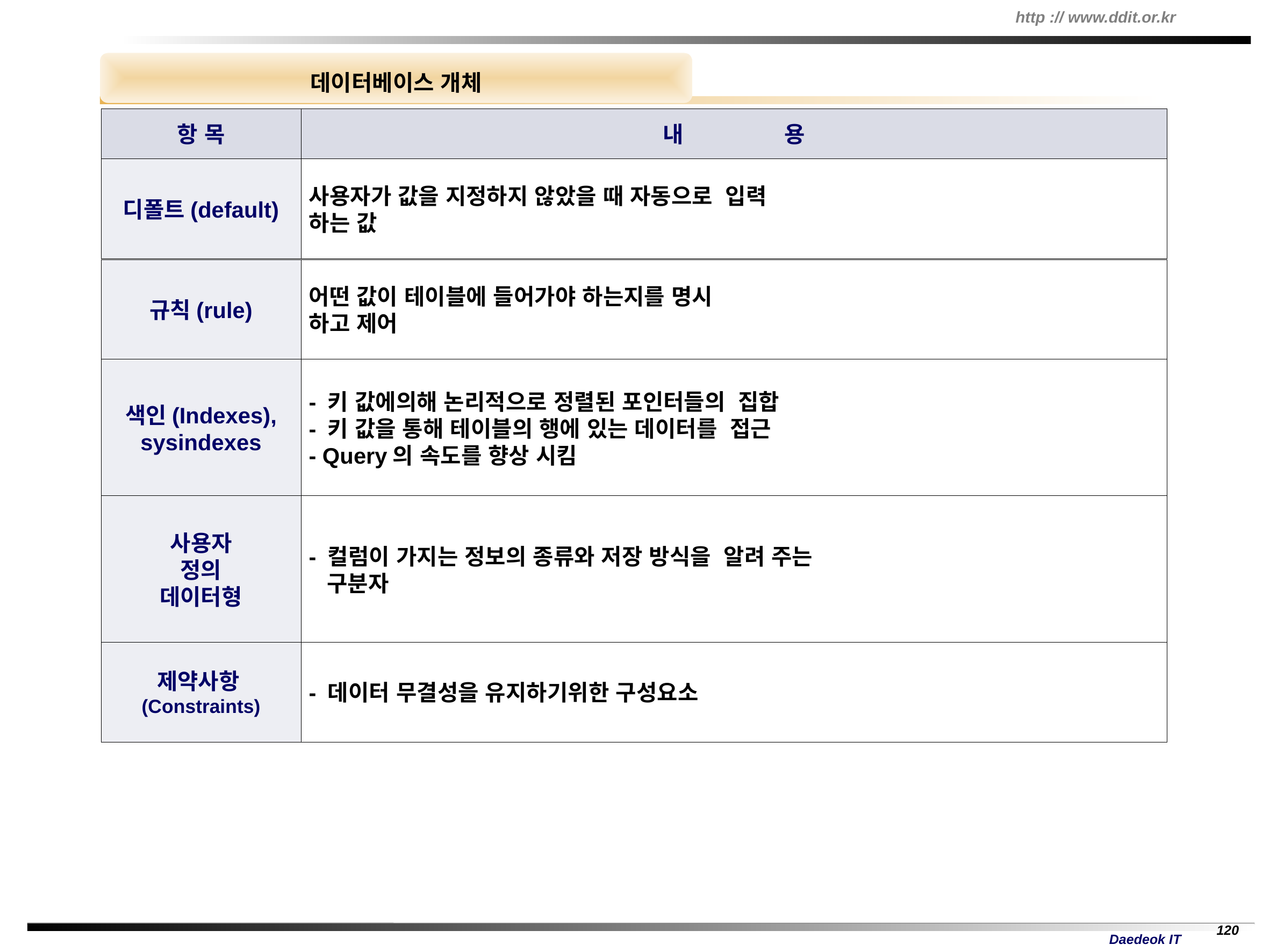

데이터베이스 개체

항 목
내                용
디폴트(default)
사용자가 값을 지정하지 않았을 때 자동으로  입력
하는 값
규칙(rule)
어떤 값이 테이블에 들어가야 하는지를 명시
하고 제어
색인(Indexes), sysindexes
- 키 값에의해 논리적으로 정렬된 포인터들의  집합
- 키 값을 통해 테이블의 행에 있는 데이터를  접근
- Query의 속도를 향상 시킴
사용자
정의
데이터형
- 컬럼이 가지는 정보의 종류와 저장 방식을  알려 주는
  구분자
제약사항(Constraints)
- 데이터 무결성을 유지하기위한 구성요소